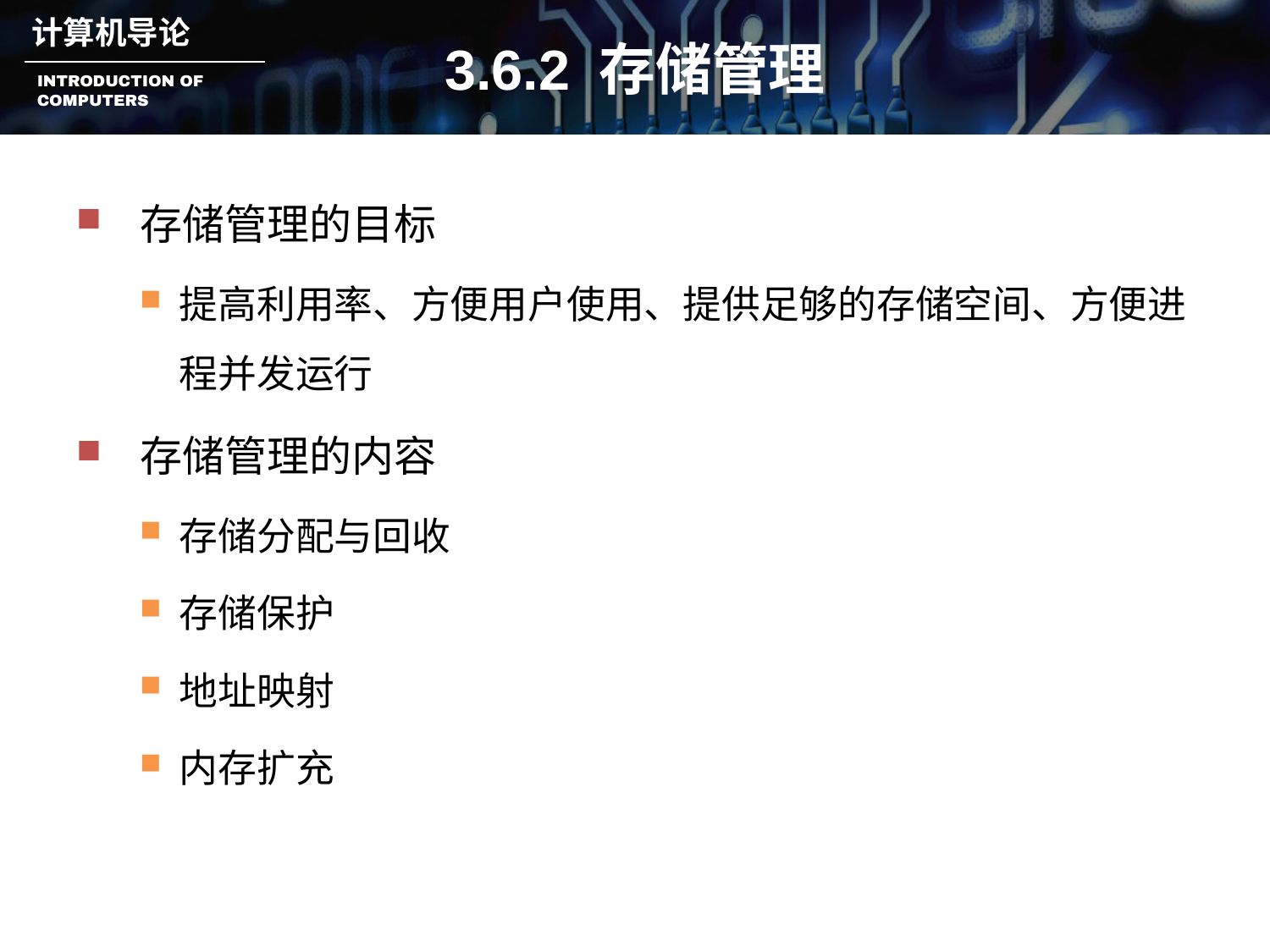

# 3.6.2 存储管理
存储管理的目标
提高利用率、方便用户使用、提供足够的存储空间、方便进程并发运行
存储管理的内容
存储分配与回收
存储保护
地址映射
内存扩充